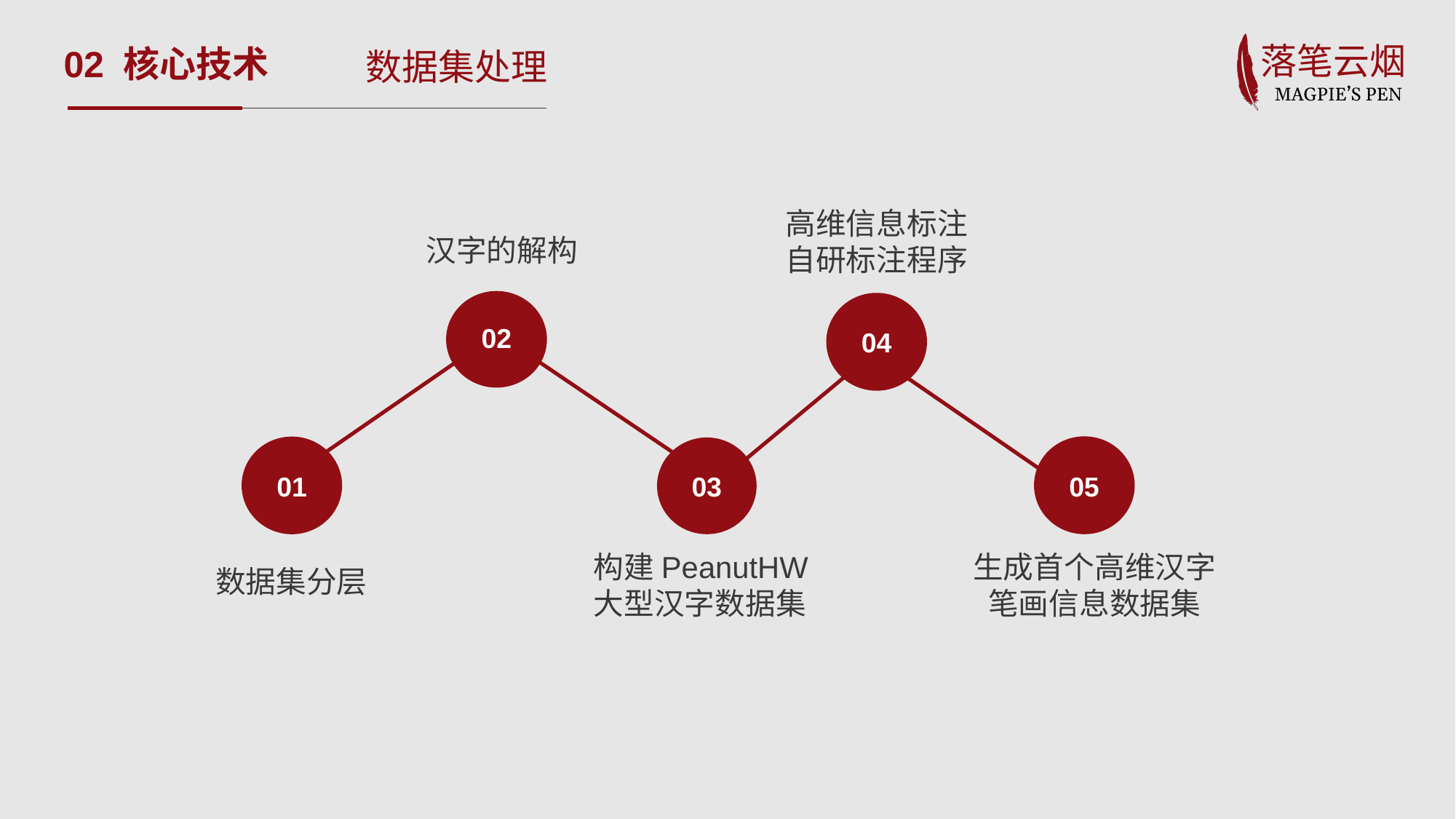

02 核心技术
数据集处理
高维信息标注
自研标注程序
汉字的解构

02
04

01
03
05
构建PeanutHW大型汉字数据集
生成首个高维汉字笔画信息数据集
数据集分层